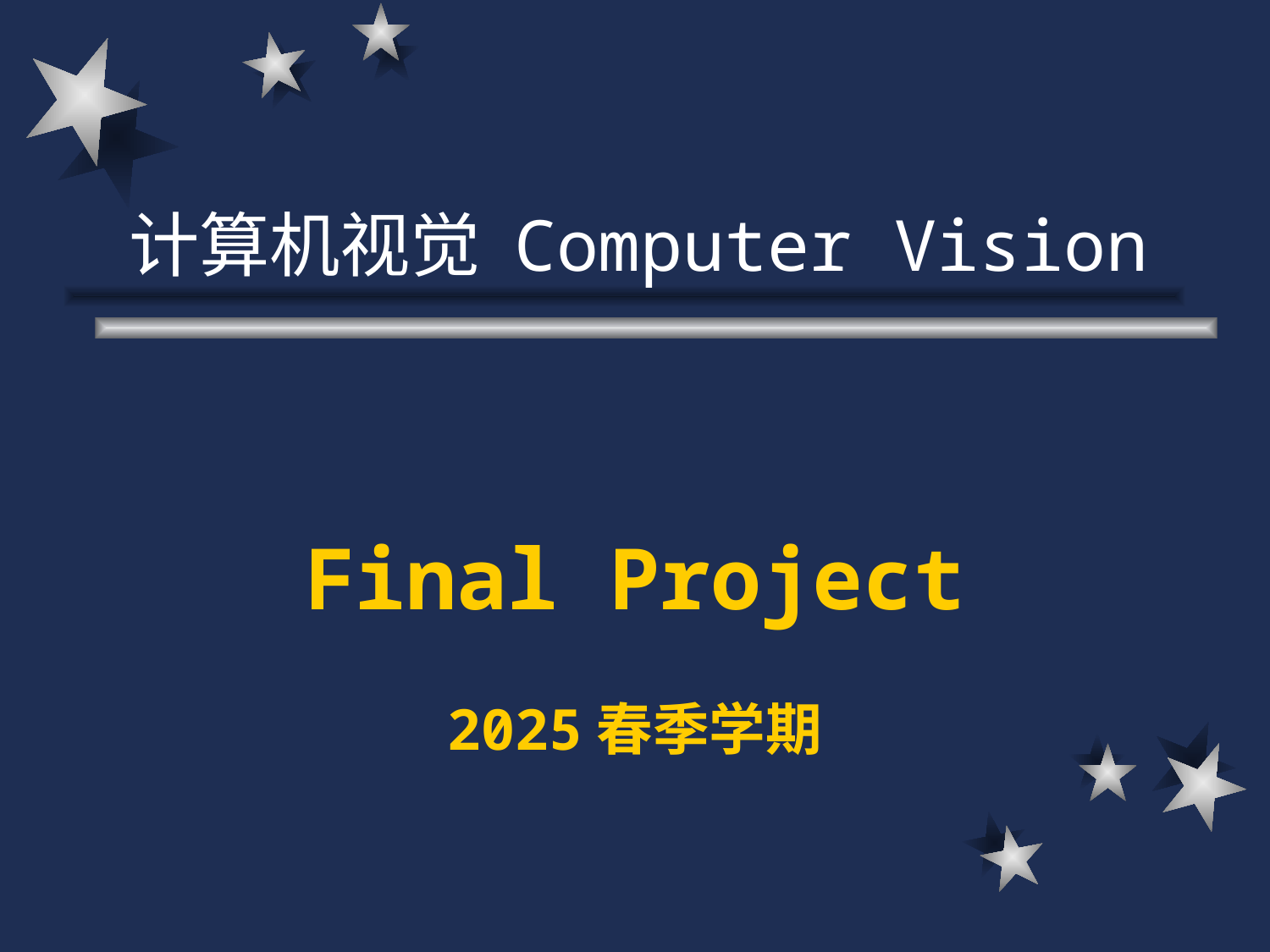

计算机视觉 Computer Vision
# Final Project 2025春季学期